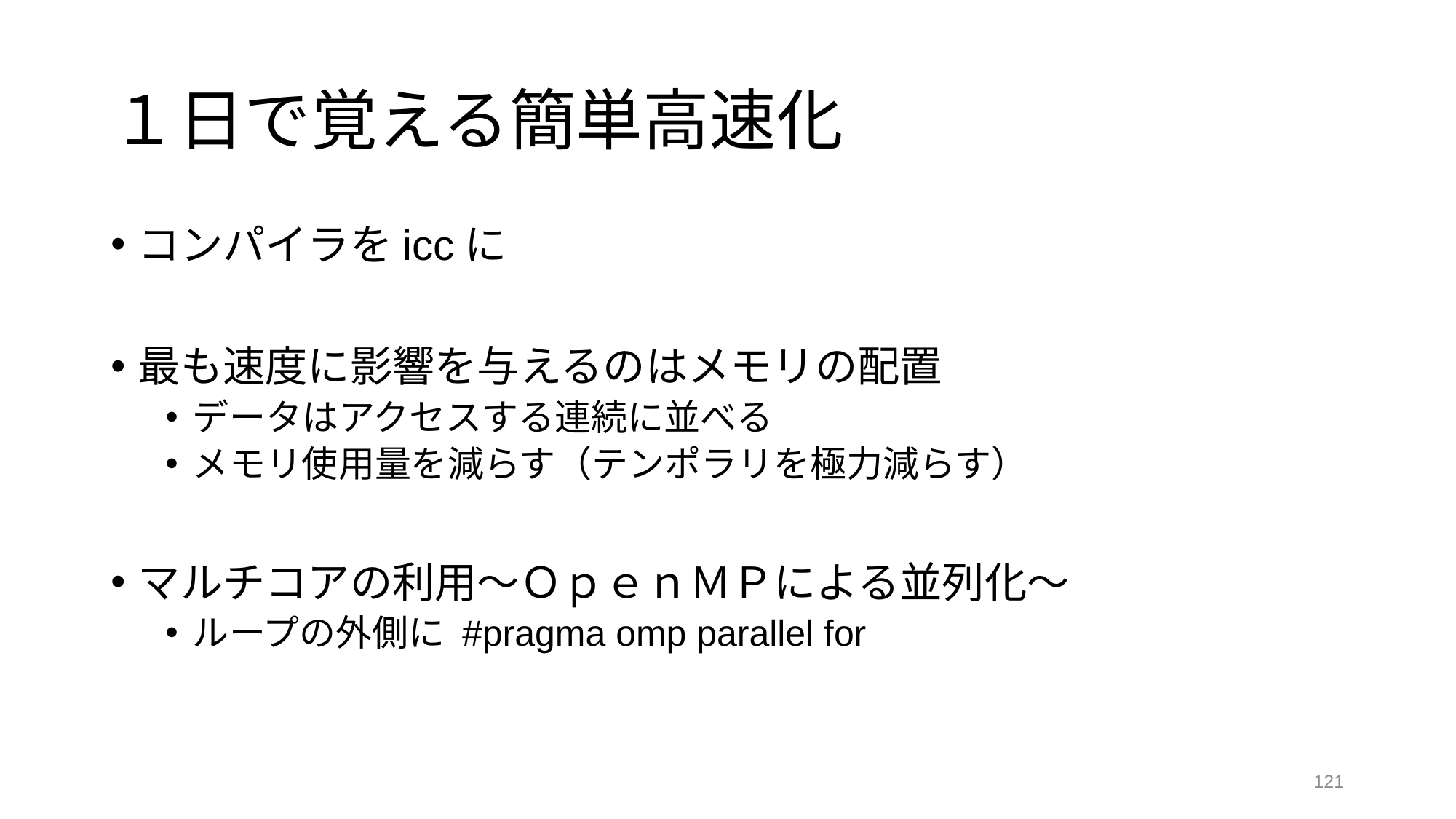

# １日で覚える簡単高速化
コンパイラをiccに

最も速度に影響を与えるのはメモリの配置
データはアクセスする連続に並べる
メモリ使用量を減らす（テンポラリを極力減らす）

マルチコアの利用～ＯｐｅｎＭＰによる並列化～
ループの外側に #pragma omp parallel for
121